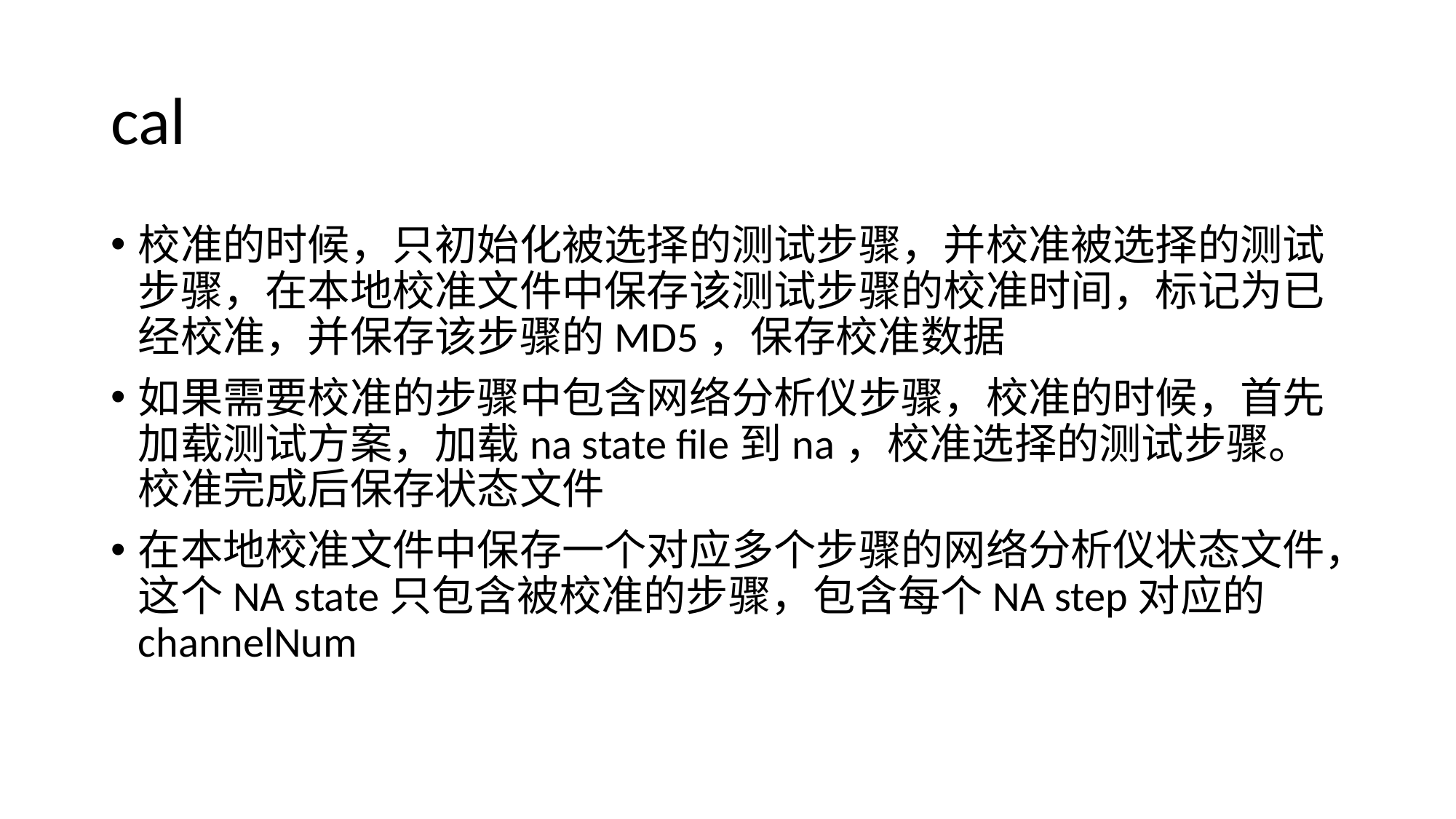

# cal
校准的时候，只初始化被选择的测试步骤，并校准被选择的测试步骤，在本地校准文件中保存该测试步骤的校准时间，标记为已经校准，并保存该步骤的MD5，保存校准数据
如果需要校准的步骤中包含网络分析仪步骤，校准的时候，首先加载测试方案，加载na state file到na，校准选择的测试步骤。校准完成后保存状态文件
在本地校准文件中保存一个对应多个步骤的网络分析仪状态文件，这个NA state只包含被校准的步骤，包含每个NA step对应的channelNum